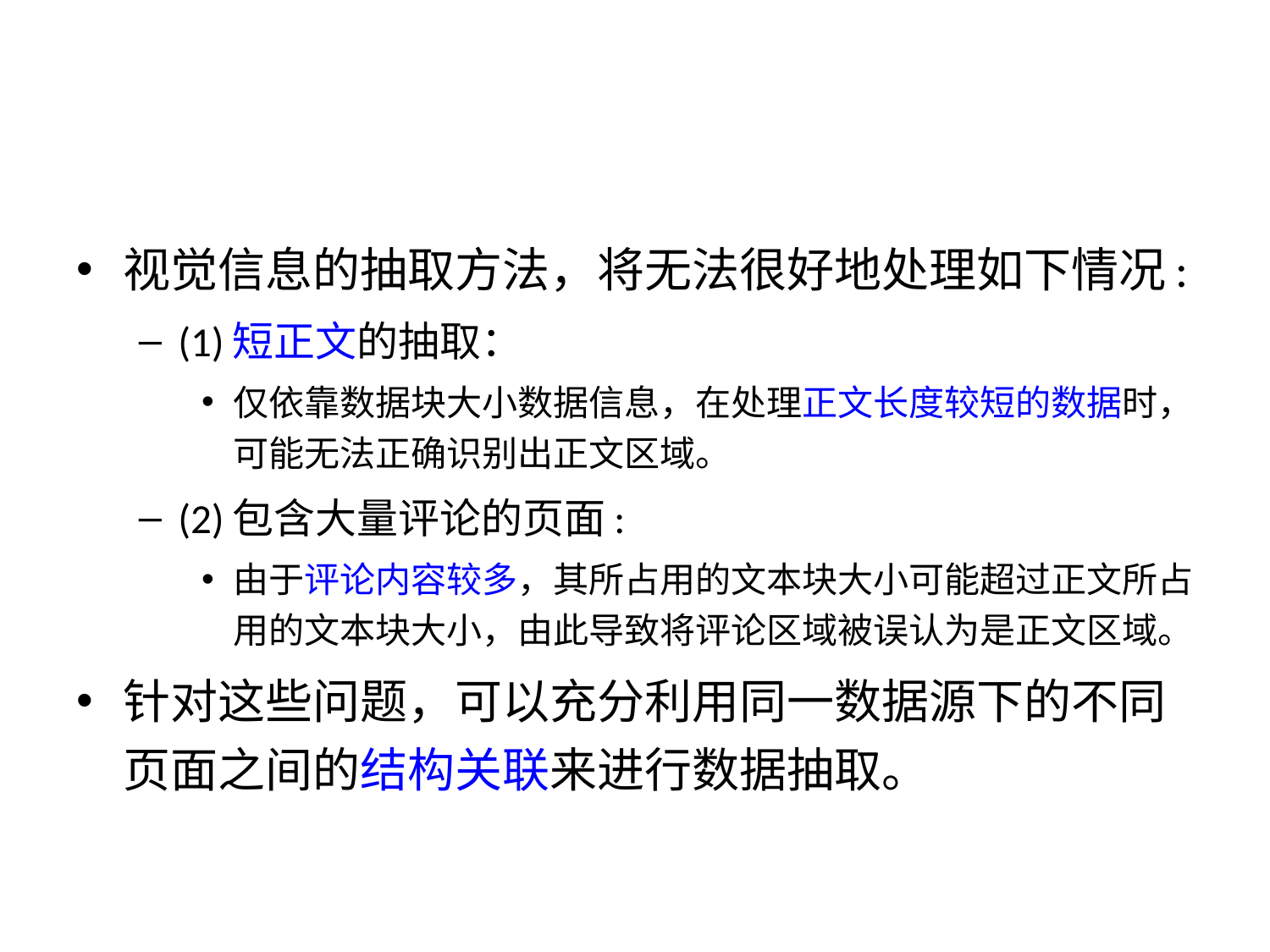

#
视觉信息的抽取方法，将无法很好地处理如下情况:
(1)短正文的抽取：
仅依靠数据块大小数据信息，在处理正文长度较短的数据时，可能无法正确识别出正文区域。
(2)包含大量评论的页面:
由于评论内容较多，其所占用的文本块大小可能超过正文所占用的文本块大小，由此导致将评论区域被误认为是正文区域。
针对这些问题，可以充分利用同一数据源下的不同页面之间的结构关联来进行数据抽取。